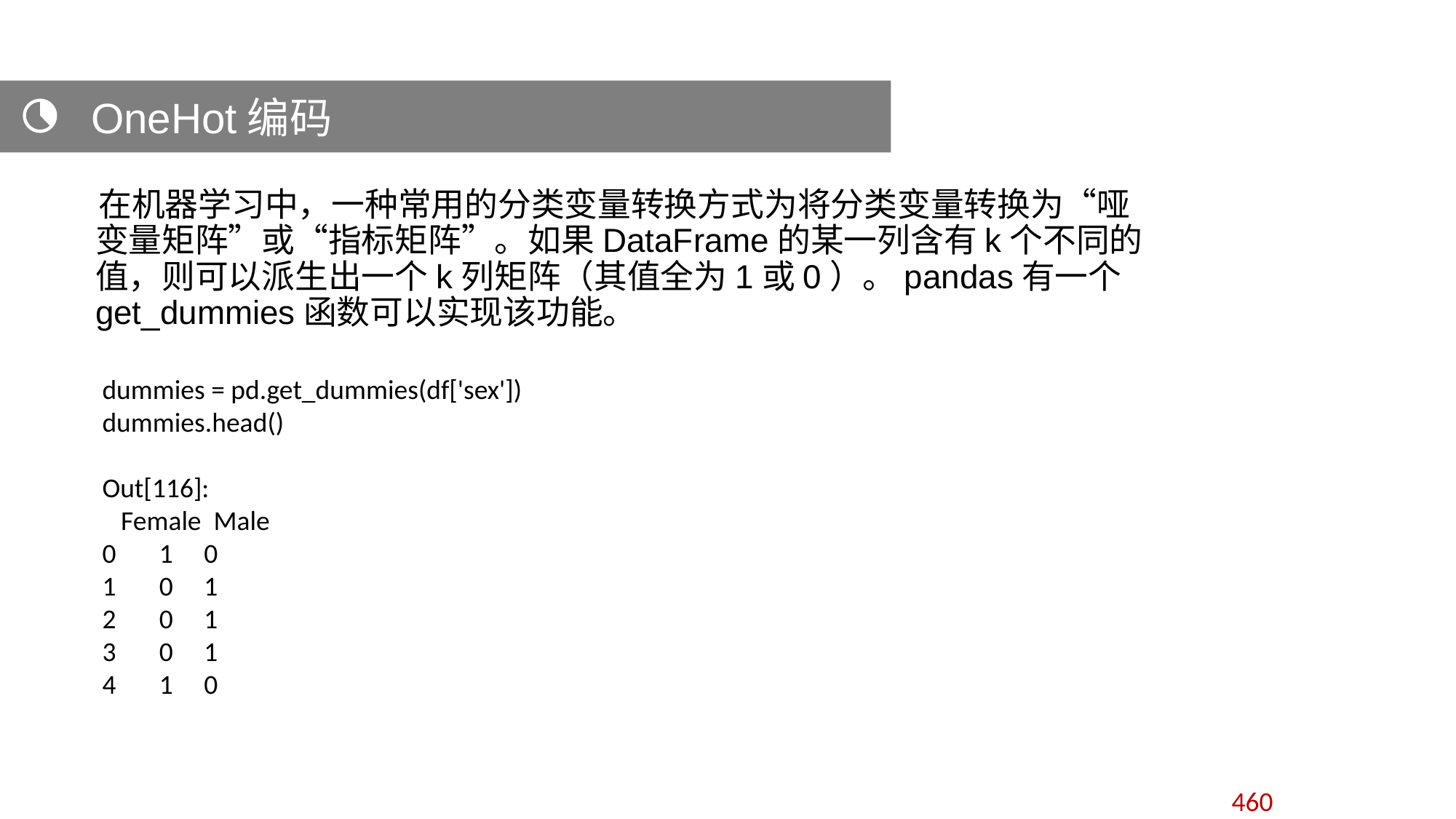

OneHot编码

   在机器学习中，一种常用的分类变量转换方式为将分类变量转换为“哑变量矩阵”或“指标矩阵”。如果DataFrame的某一列含有k个不同的值，则可以派生出一个k列矩阵（其值全为1或0）。pandas有一个get_dummies函数可以实现该功能。
dummies = pd.get_dummies(df['sex'])
dummies.head()

Out[116]:
   Female  Male
0       1     0
1       0     1
2       0     1
3       0     1
4       1     0

460